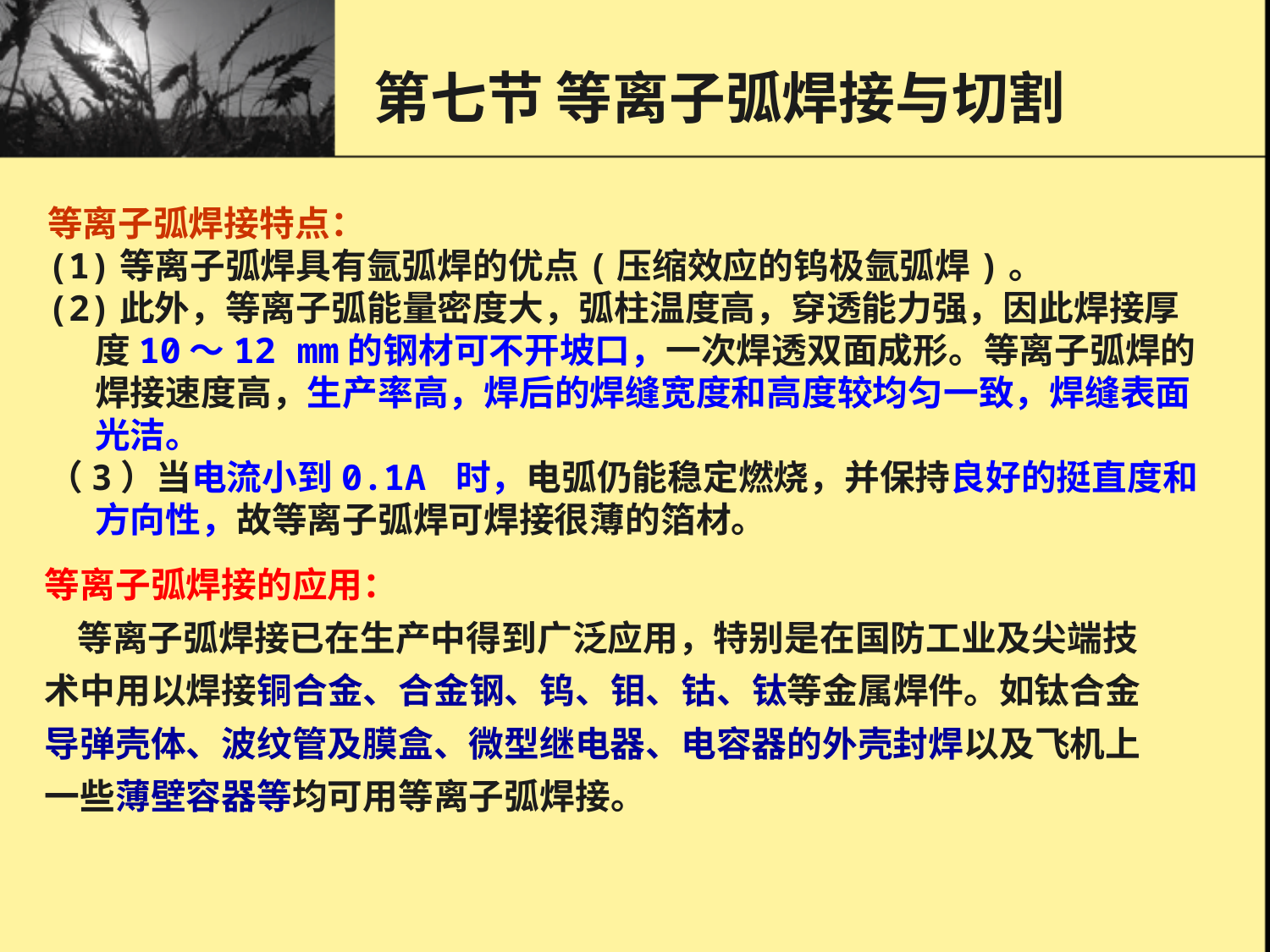

第七节 等离子弧焊接与切割
等离子弧焊接特点：
(1)等离子弧焊具有氩弧焊的优点(压缩效应的钨极氩弧焊)。
(2)此外，等离子弧能量密度大，弧柱温度高，穿透能力强，因此焊接厚度10～12 mm的钢材可不开坡口，一次焊透双面成形。等离子弧焊的焊接速度高，生产率高，焊后的焊缝宽度和高度较均匀一致，焊缝表面光洁。
（3）当电流小到0.1A 时，电弧仍能稳定燃烧，并保持良好的挺直度和方向性，故等离子弧焊可焊接很薄的箔材。

等离子弧焊接的应用：
   等离子弧焊接已在生产中得到广泛应用，特别是在国防工业及尖端技术中用以焊接铜合金、合金钢、钨、钼、钴、钛等金属焊件。如钛合金导弹壳体、波纹管及膜盒、微型继电器、电容器的外壳封焊以及飞机上一些薄壁容器等均可用等离子弧焊接。